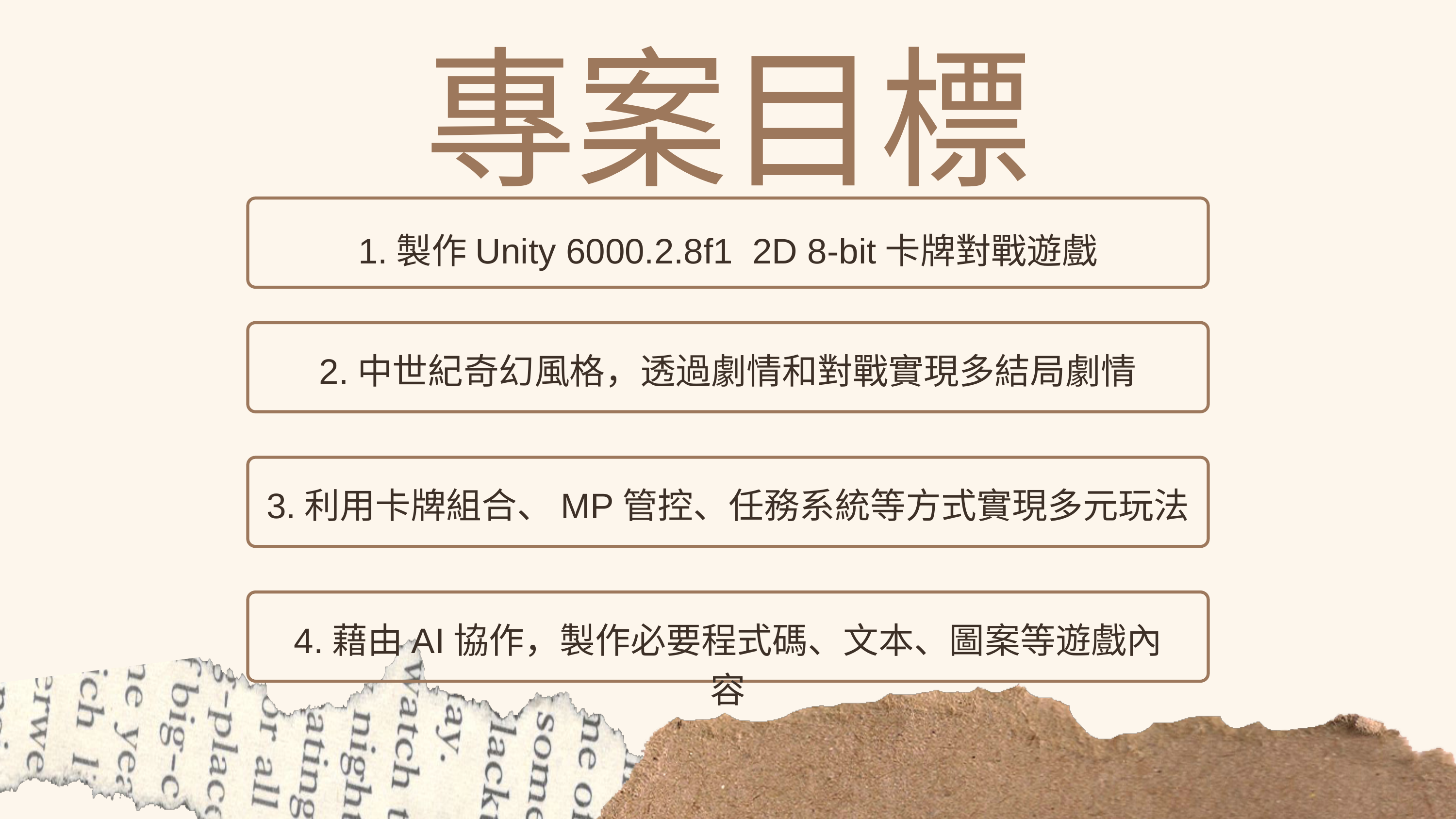

專案目標

1.製作Unity 6000.2.8f1  2D 8-bit卡牌對戰遊戲

2.中世紀奇幻風格，透過劇情和對戰實現多結局劇情

3.利用卡牌組合、MP管控、任務系統等方式實現多元玩法

4.藉由AI協作，製作必要程式碼、文本、圖案等遊戲內容